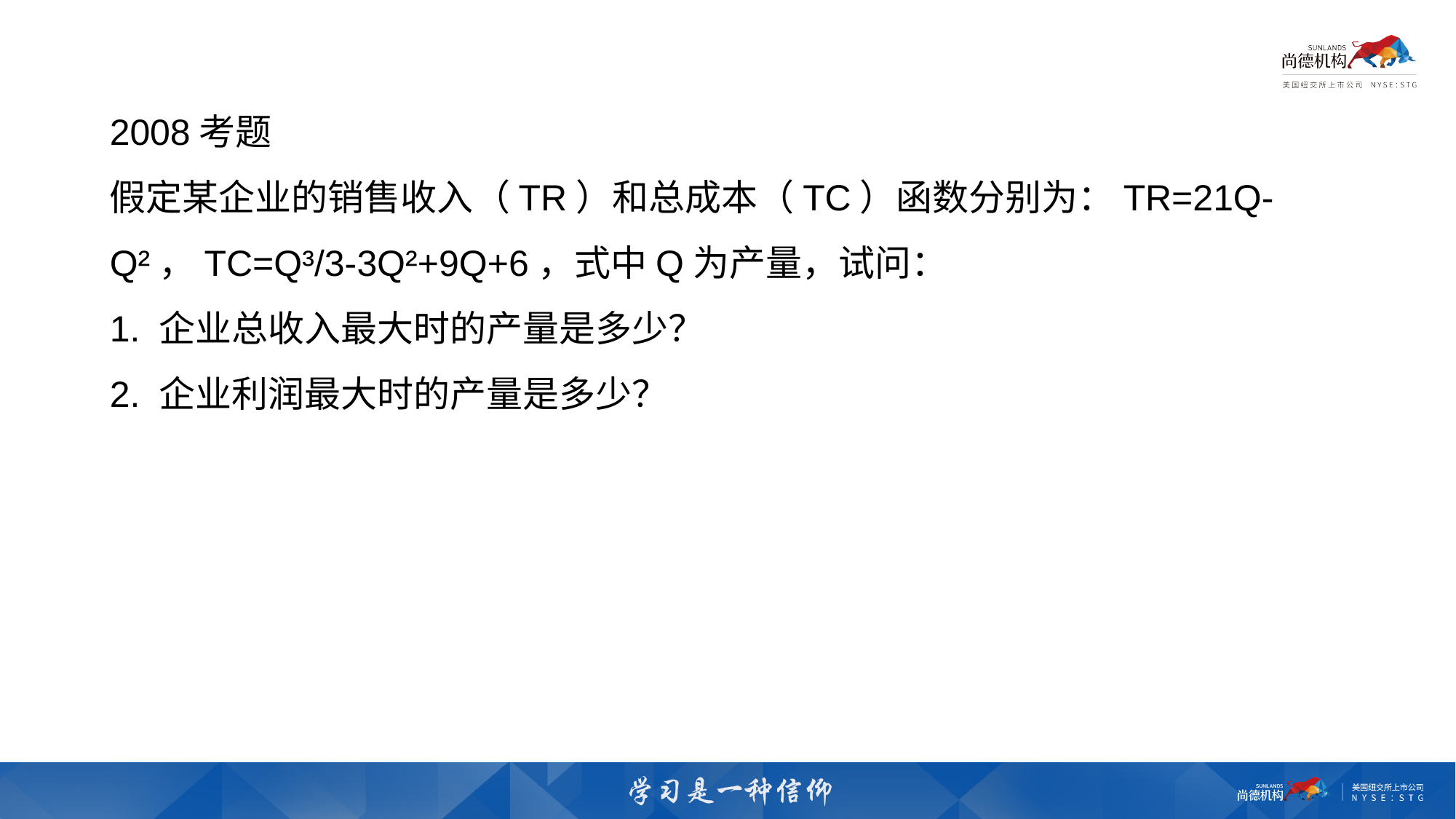

2008考题
假定某企业的销售收入（TR）和总成本（TC）函数分别为：TR=21Q-Q²，TC=Q³/3-3Q²+9Q+6，式中Q为产量，试问：
1. 企业总收入最大时的产量是多少？
2. 企业利润最大时的产量是多少？